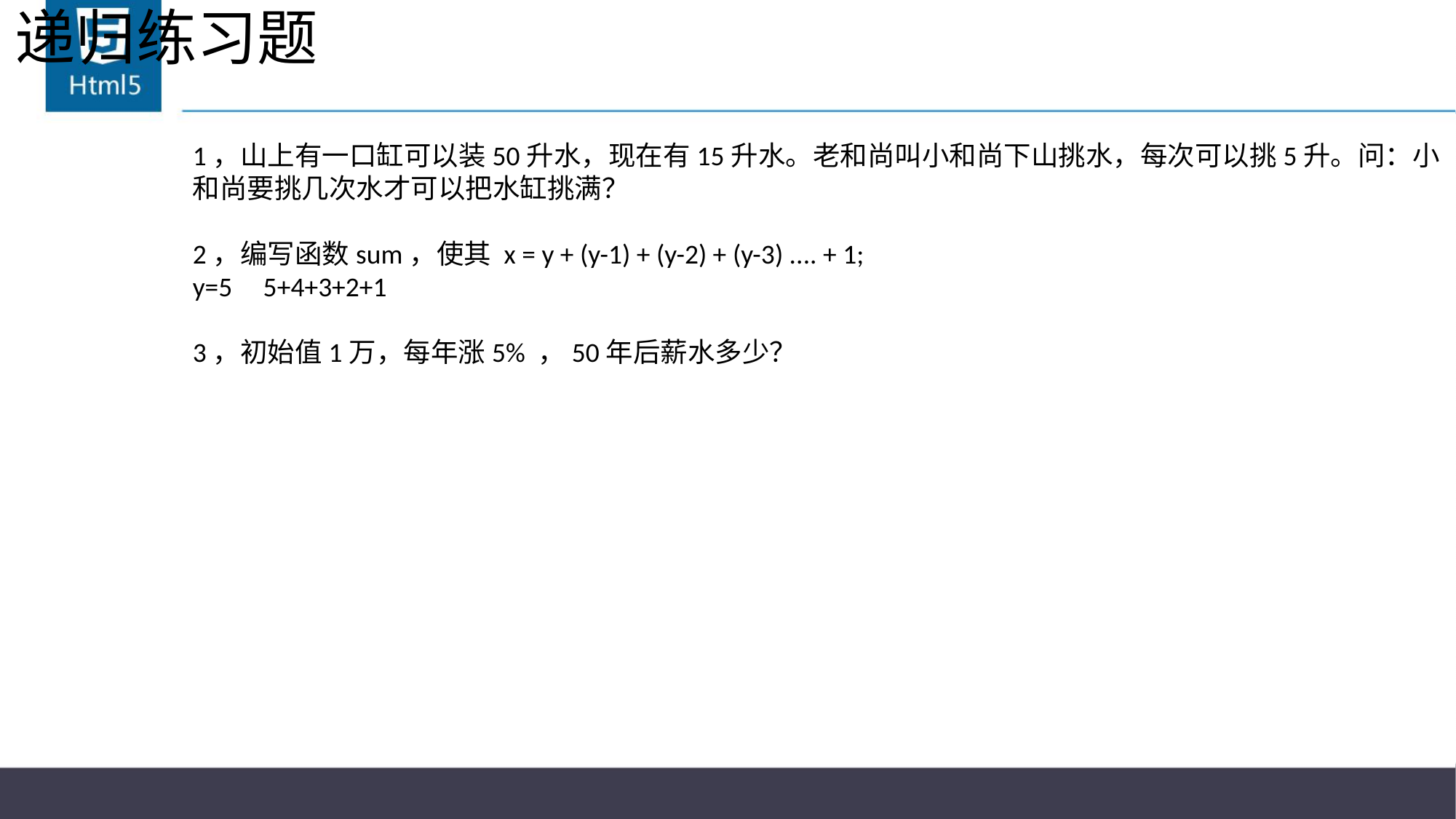

# 递归练习题
1，山上有一口缸可以装50升水，现在有15升水。老和尚叫小和尚下山挑水，每次可以挑5升。问：小和尚要挑几次水才可以把水缸挑满？

2，编写函数sum，使其 x = y + (y-1) + (y-2) + (y-3) .... + 1;
y=5     5+4+3+2+1

3，初始值1万，每年涨5% ，50年后薪水多少？